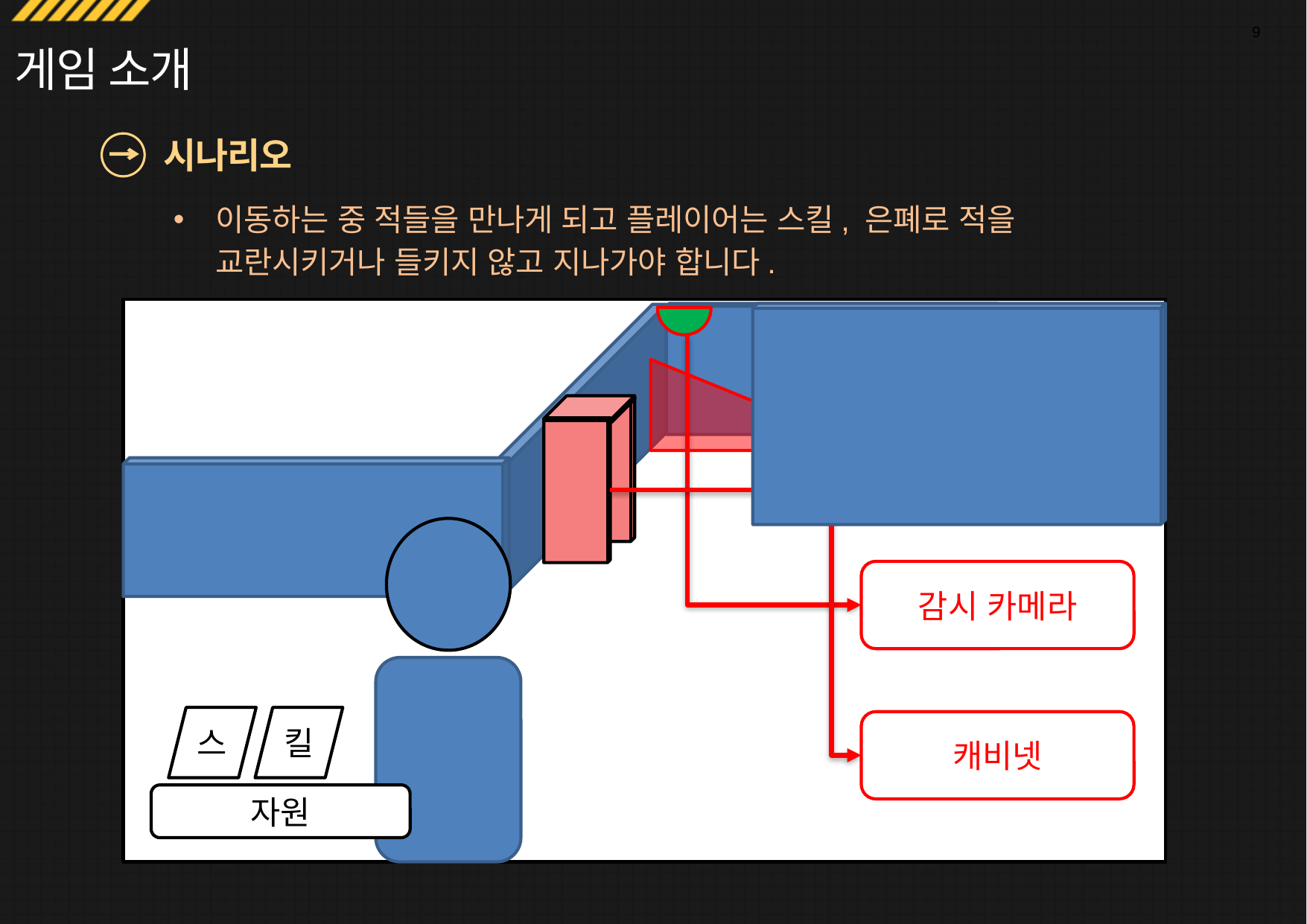

9
게임 소개
시나리오

이동하는 중 적들을 만나게 되고 플레이어는 스킬, 은폐로 적을 교란시키거나 들키지 않고 지나가야 합니다.

스
킬
자원
감시 카메라
캐비넷